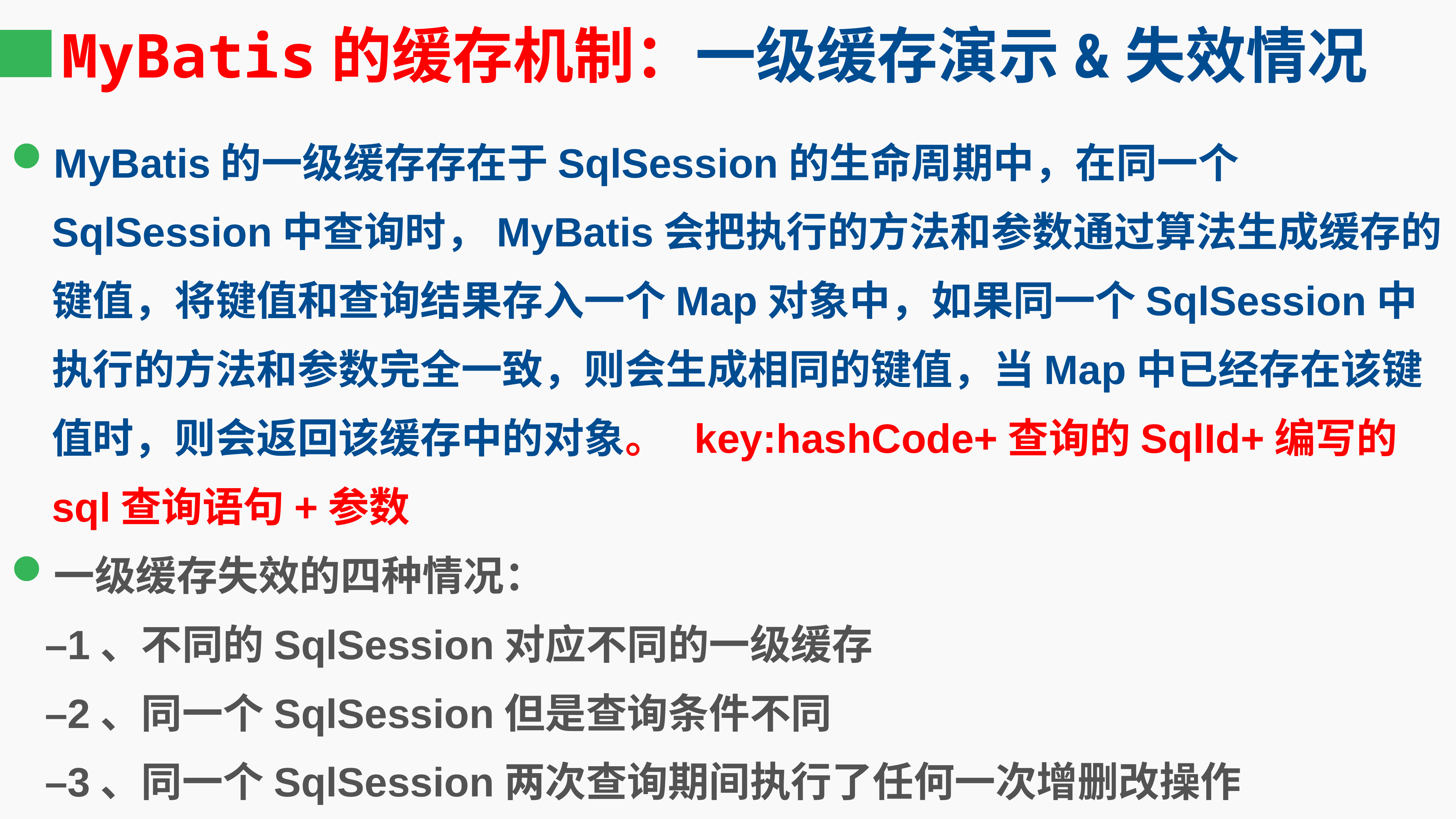

# MyBatis的缓存机制：一级缓存演示&失效情况
MyBatis的一级缓存存在于SqlSession的生命周期中，在同一个SqlSession中查询时，MyBatis会把执行的方法和参数通过算法生成缓存的键值，将键值和查询结果存入一个Map对象中，如果同一个SqlSession中执行的方法和参数完全一致，则会生成相同的键值，当Map中已经存在该键值时，则会返回该缓存中的对象。  key:hashCode+查询的SqlId+编写的sql查询语句+参数
一级缓存失效的四种情况：
   –1、不同的SqlSession对应不同的一级缓存
   –2、同一个SqlSession但是查询条件不同
   –3、同一个SqlSession两次查询期间执行了任何一次增删改操作
   –4、同一个SqlSession两次查询期间手动清空了缓存